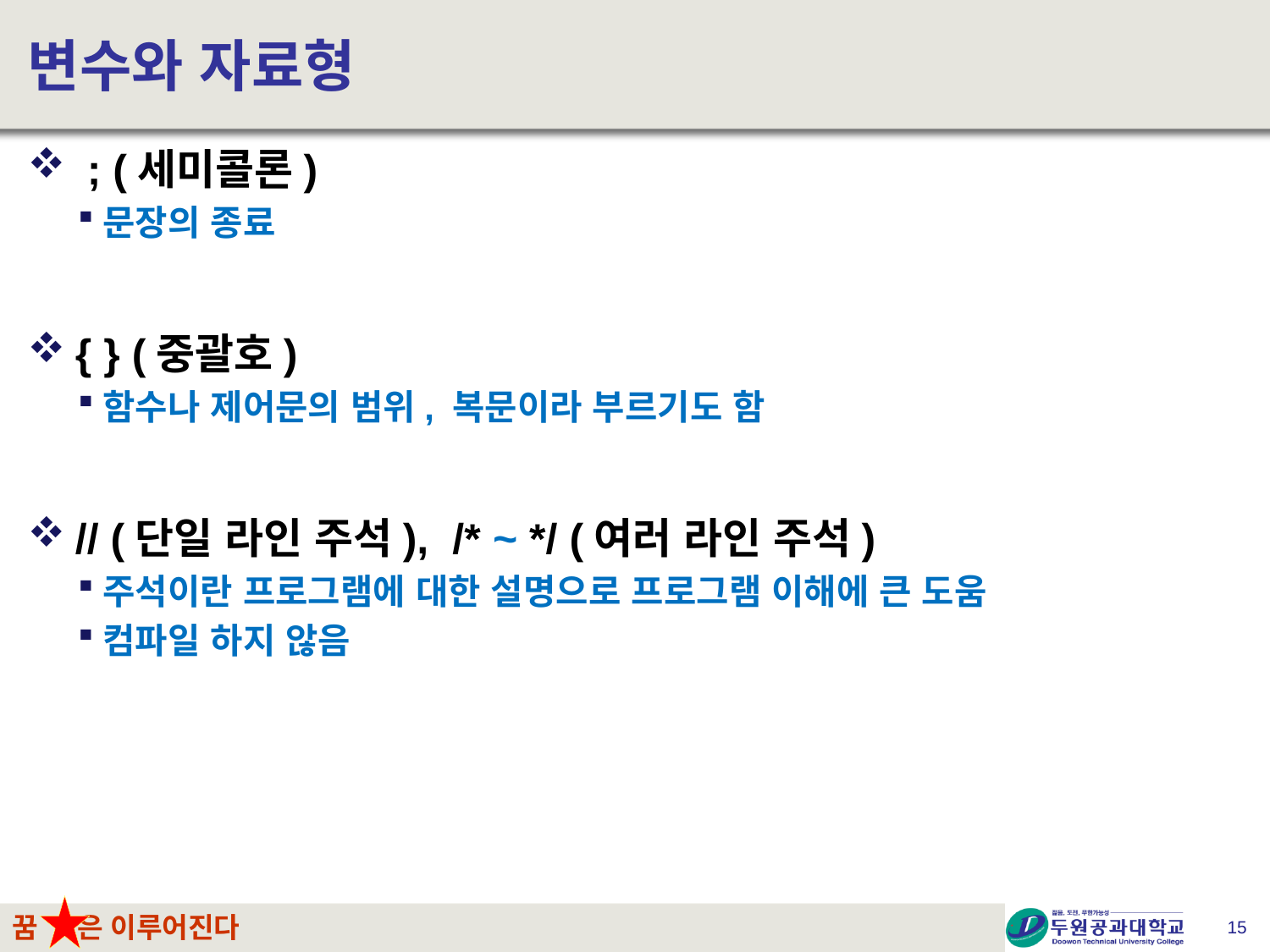

# 변수와 자료형
 ; (세미콜론)
문장의 종료

{ } (중괄호)
함수나 제어문의 범위, 복문이라 부르기도 함

// (단일 라인 주석),  /* ~ */ (여러 라인 주석)
주석이란 프로그램에 대한 설명으로 프로그램 이해에 큰 도움
컴파일 하지 않음
15